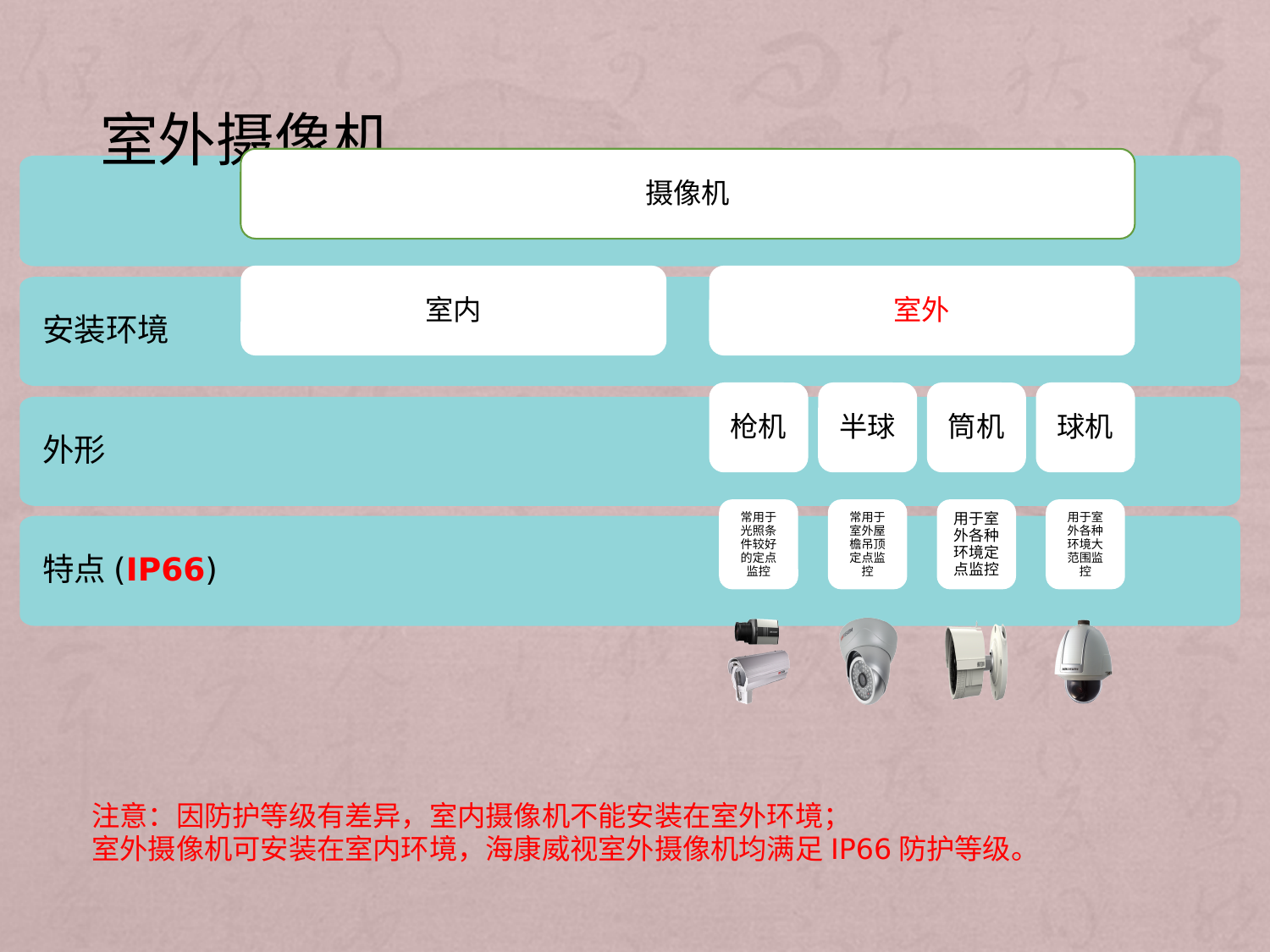

# 室外摄像机
摄像机
室内
室外
枪机
常用于光照条件较好的定点监控
半球
常用于室外屋檐吊顶定点监控
筒机
用于室外各种环境定点监控
球机
用于室外各种环境大范围监控

安装环境
外形
特点(IP66)
注意：因防护等级有差异，室内摄像机不能安装在室外环境；
室外摄像机可安装在室内环境，海康威视室外摄像机均满足IP66防护等级。